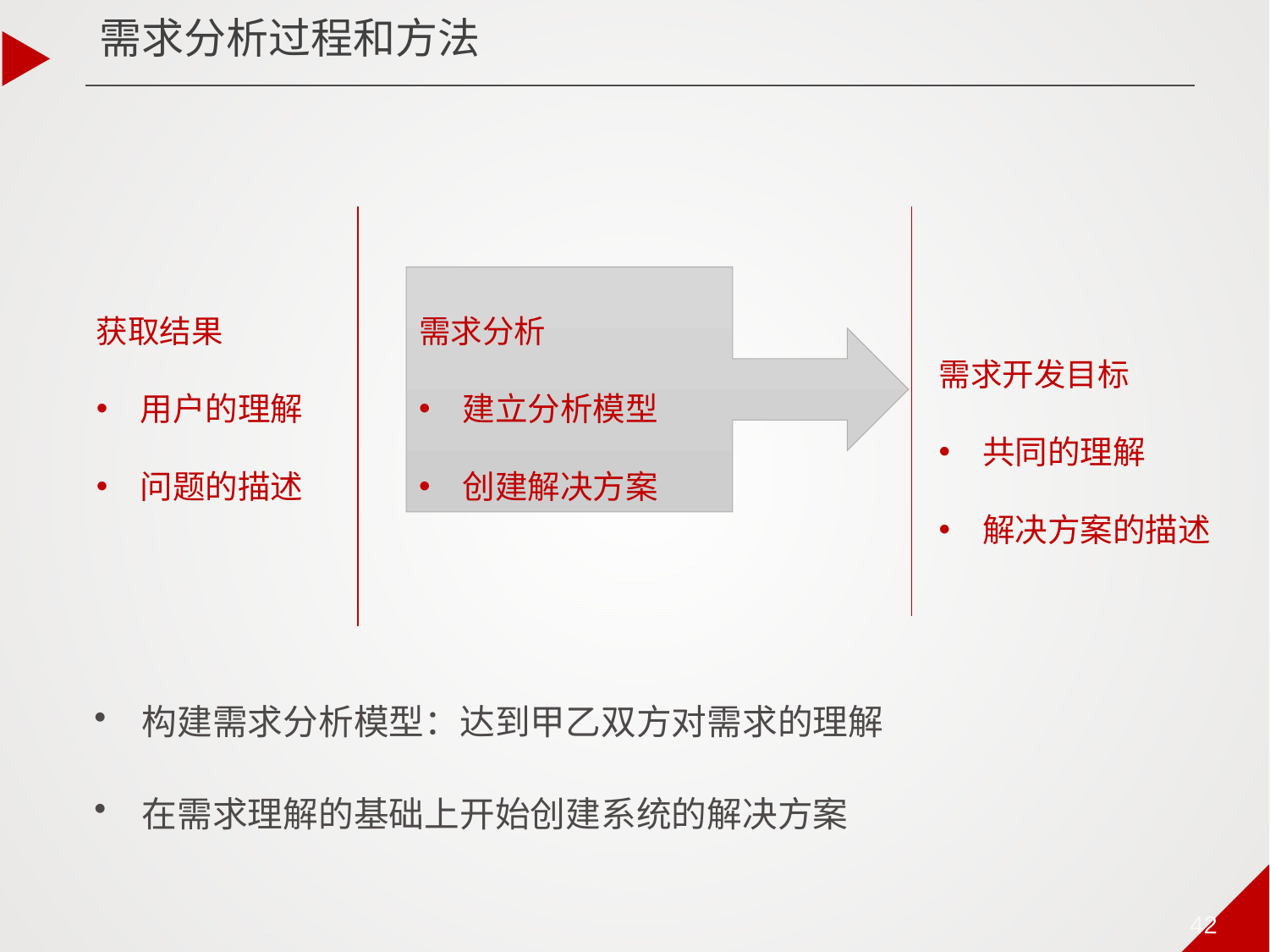

# 需求分析过程和方法

需求分析
建立分析模型
创建解决方案
获取结果
用户的理解
问题的描述
需求开发目标
共同的理解
解决方案的描述
构建需求分析模型：达到甲乙双方对需求的理解
在需求理解的基础上开始创建系统的解决方案